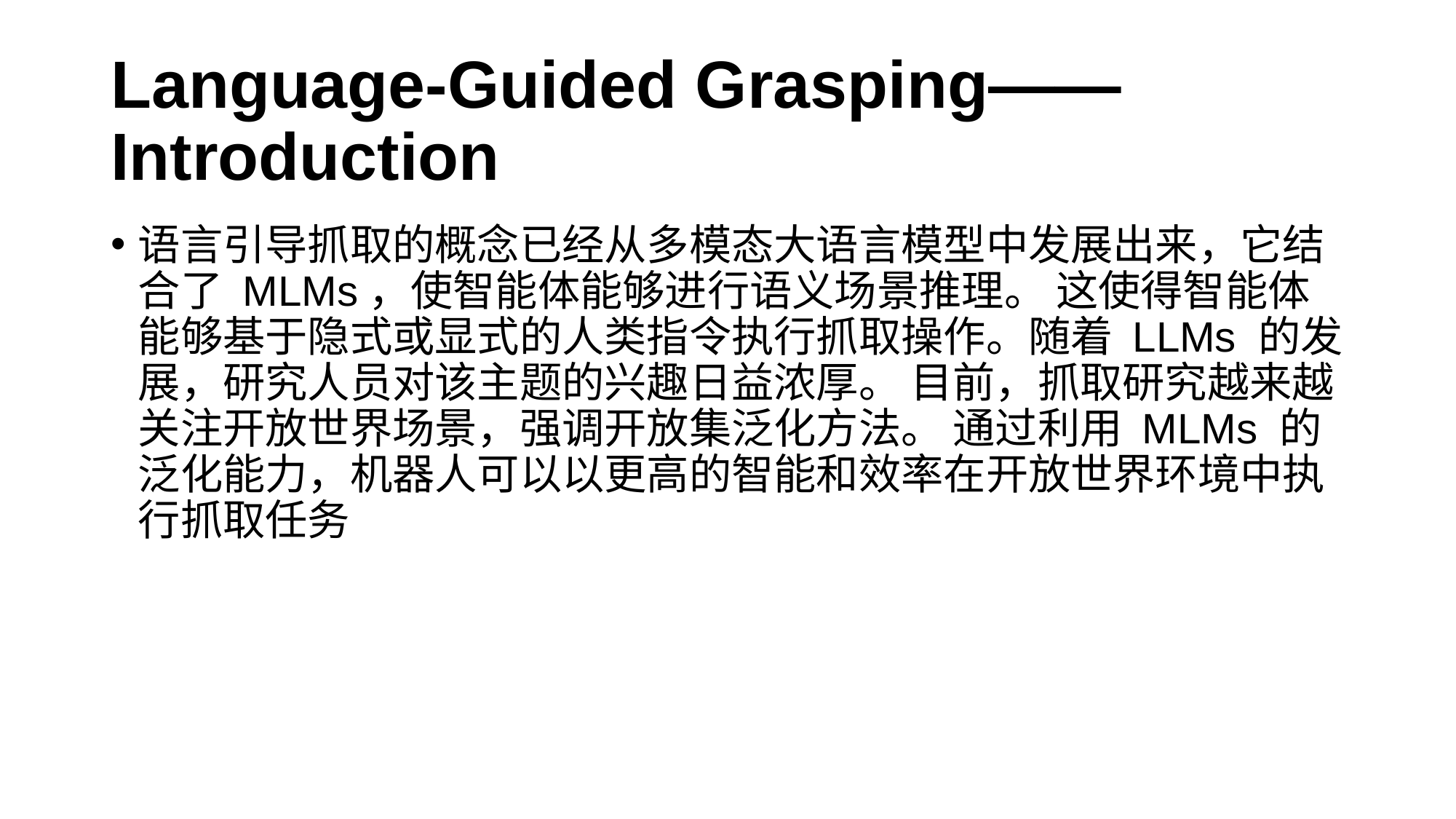

# Language-Guided Grasping——Introduction
语言引导抓取的概念已经从多模态大语言模型中发展出来，它结合了 MLMs，使智能体能够进行语义场景推理。 这使得智能体能够基于隐式或显式的人类指令执行抓取操作。随着 LLMs 的发展，研究人员对该主题的兴趣日益浓厚。 目前，抓取研究越来越关注开放世界场景，强调开放集泛化方法。 通过利用 MLMs 的泛化能力，机器人可以以更高的智能和效率在开放世界环境中执行抓取任务